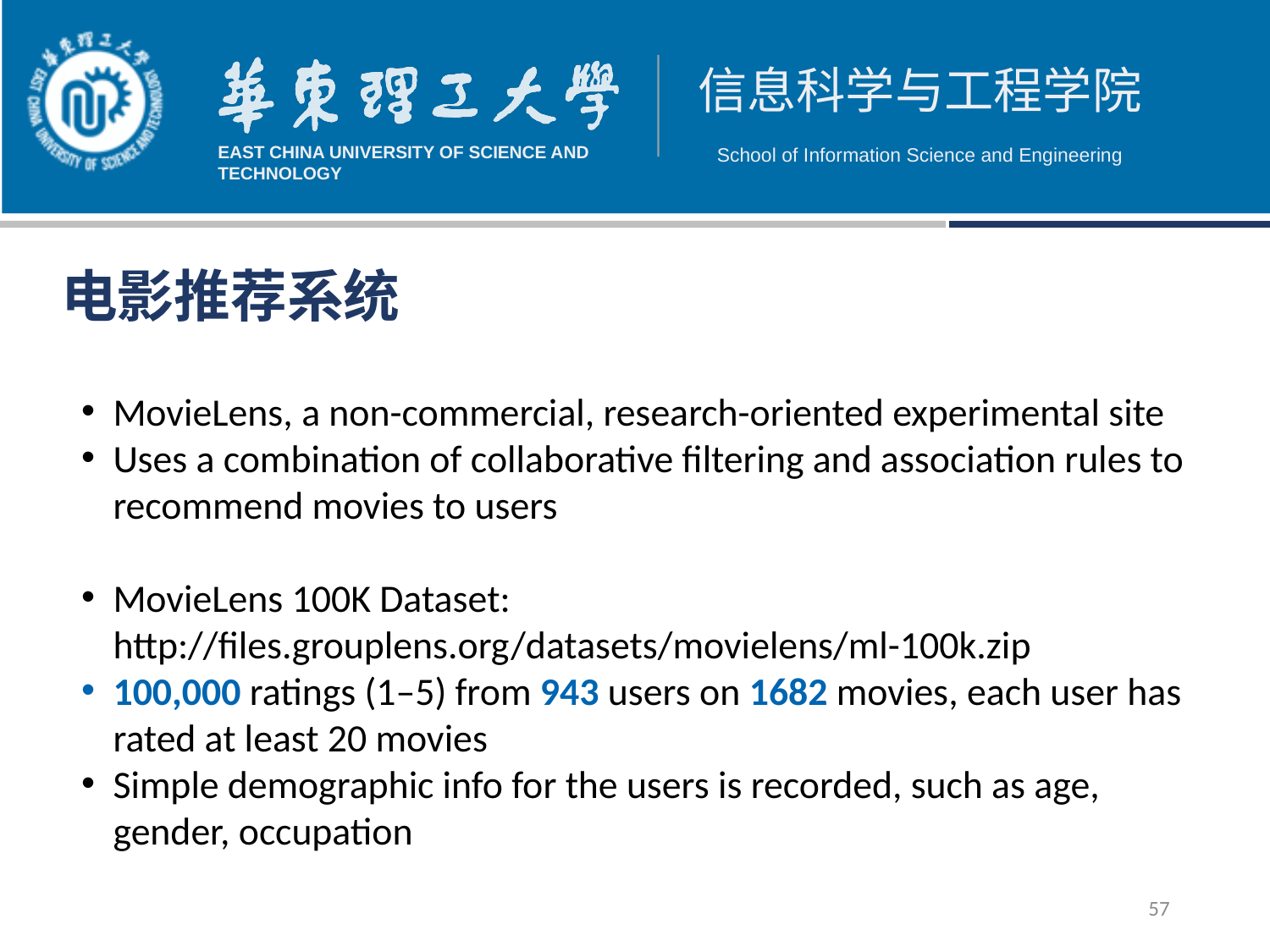

电影推荐系统
MovieLens, a non-commercial, research-oriented experimental site
Uses a combination of collaborative filtering and association rules to recommend movies to users

MovieLens 100K Dataset: http://files.grouplens.org/datasets/movielens/ml-100k.zip
100,000 ratings (1–5) from 943 users on 1682 movies, each user has rated at least 20 movies
Simple demographic info for the users is recorded, such as age, gender, occupation

57